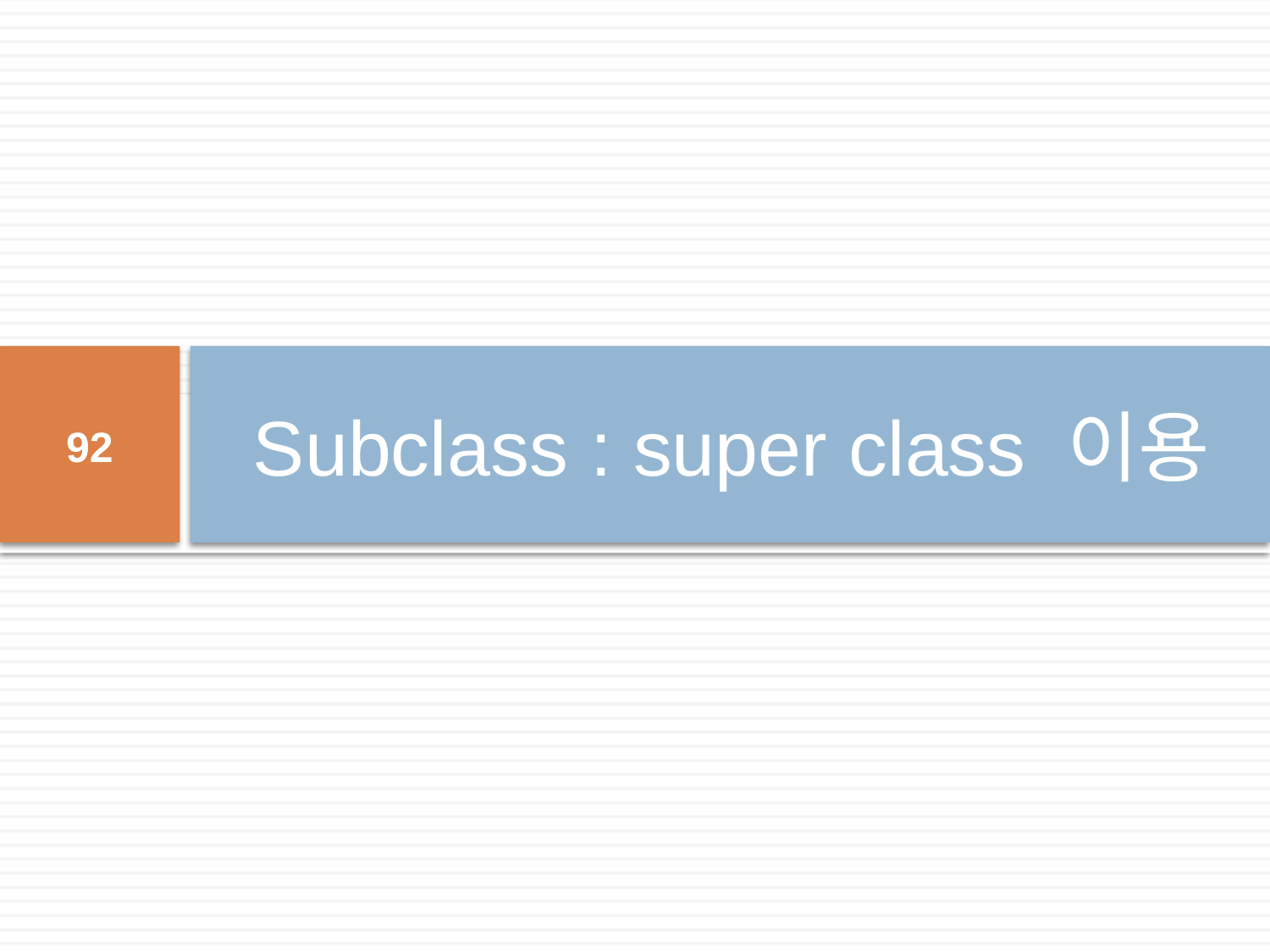

# Subclass : super class 이용
92